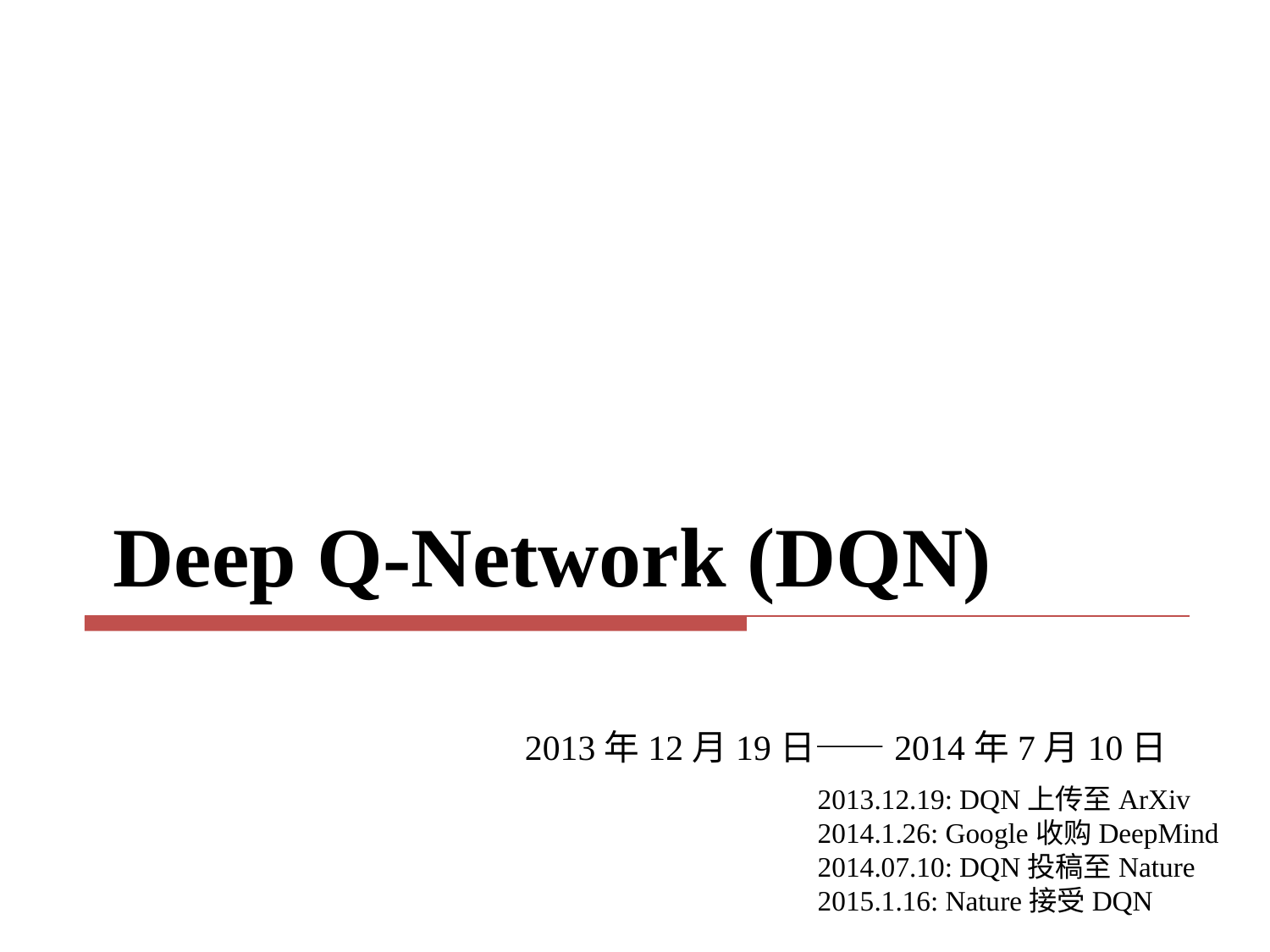

# Deep Q-Network (DQN)
2013年12月19日——2014年7月10日
2013.12.19: DQN上传至ArXiv
2014.1.26: Google收购DeepMind
2014.07.10: DQN投稿至Nature
2015.1.16: Nature接受DQN